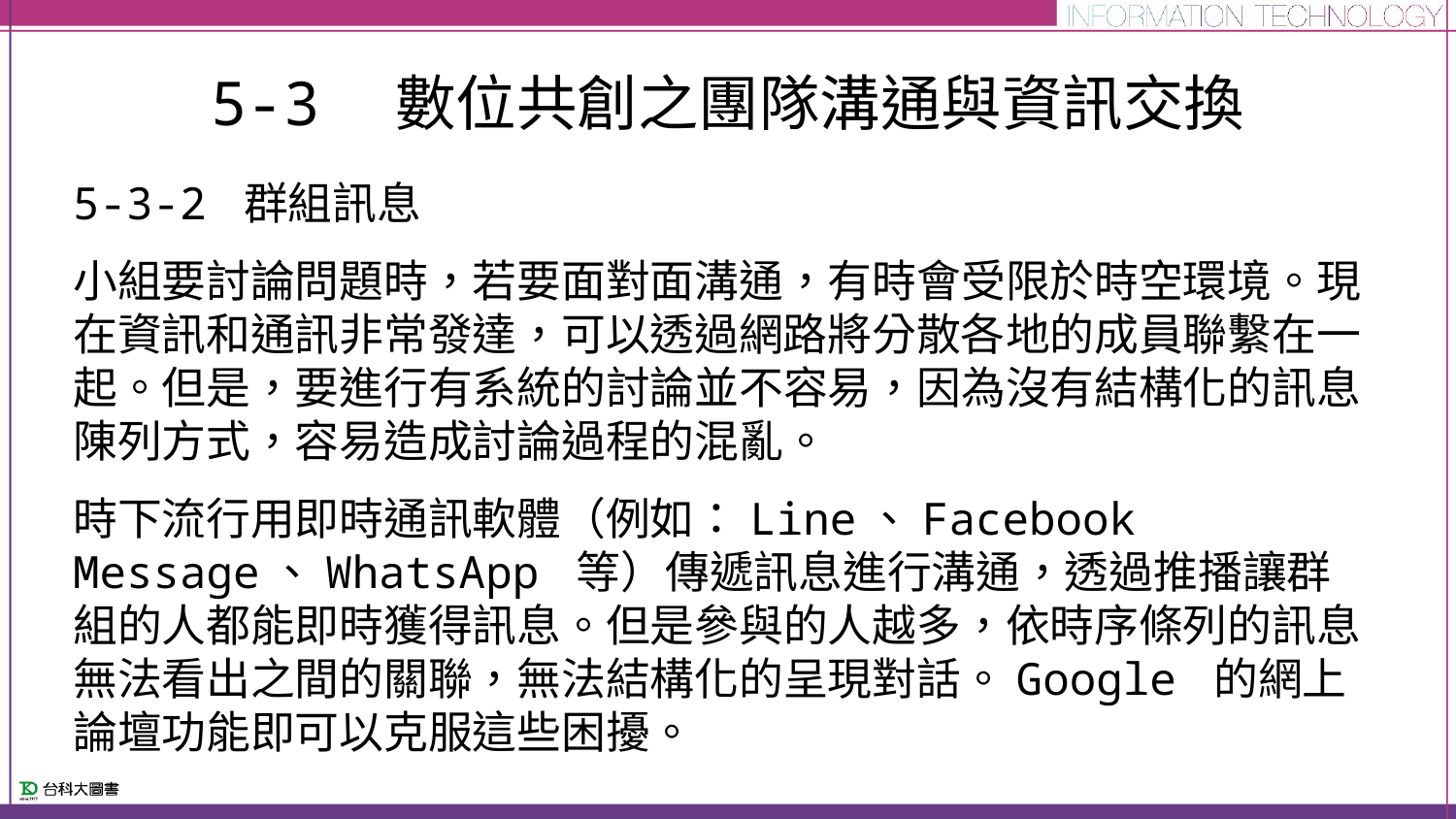

# 5-3　數位共創之團隊溝通與資訊交換
5-3-2 群組訊息

小組要討論問題時，若要面對面溝通，有時會受限於時空環境。現在資訊和通訊非常發達，可以透過網路將分散各地的成員聯繫在一起。但是，要進行有系統的討論並不容易，因為沒有結構化的訊息陳列方式，容易造成討論過程的混亂。

時下流行用即時通訊軟體（例如：Line、Facebook Message、WhatsApp 等）傳遞訊息進行溝通，透過推播讓群組的人都能即時獲得訊息。但是參與的人越多，依時序條列的訊息無法看出之間的關聯，無法結構化的呈現對話。Google 的網上論壇功能即可以克服這些困擾。